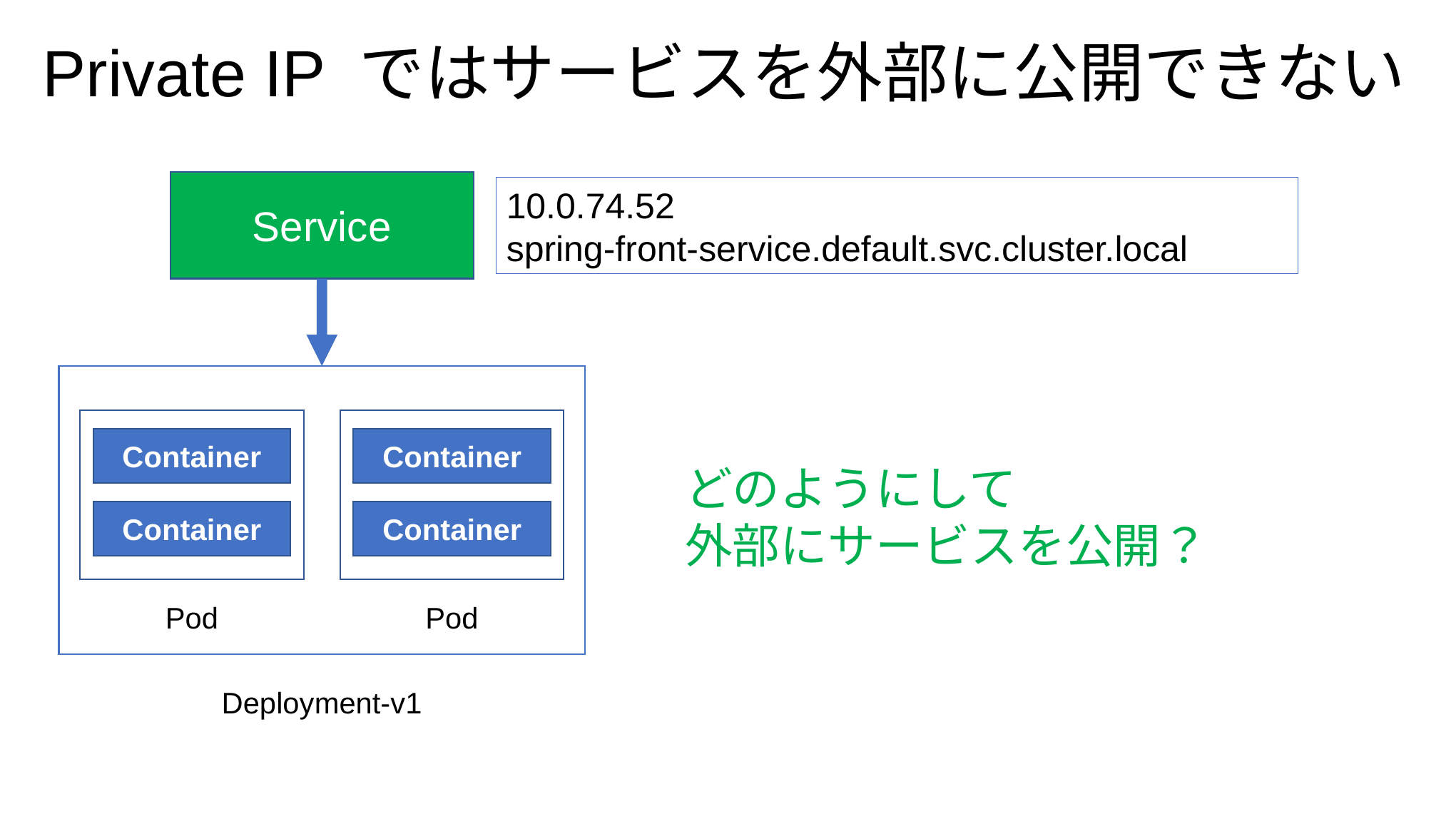

Private IP ではサービスを外部に公開できない
Service
10.0.74.52
spring-front-service.default.svc.cluster.local

Container
Container
Pod

Container
Container
Pod
Deployment-v1
どのようにして
外部にサービスを公開？